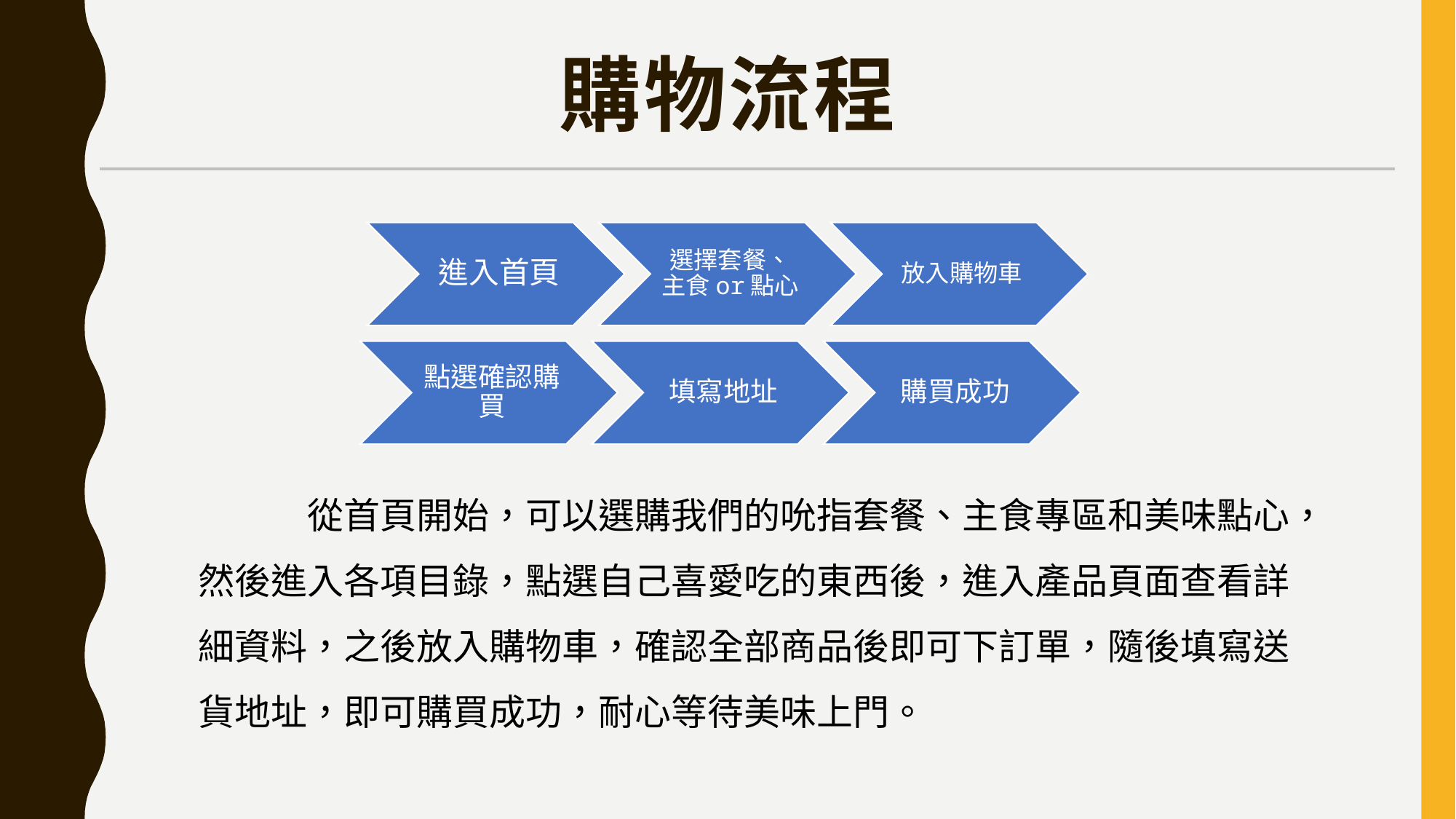

# 購物流程
進入首頁
選擇套餐、主食or點心
放入購物車
點選確認購買
填寫地址
購買成功
	從首頁開始，可以選購我們的吮指套餐、主食專區和美味點心，然後進入各項目錄，點選自己喜愛吃的東西後，進入產品頁面查看詳細資料，之後放入購物車，確認全部商品後即可下訂單，隨後填寫送貨地址，即可購買成功，耐心等待美味上門。